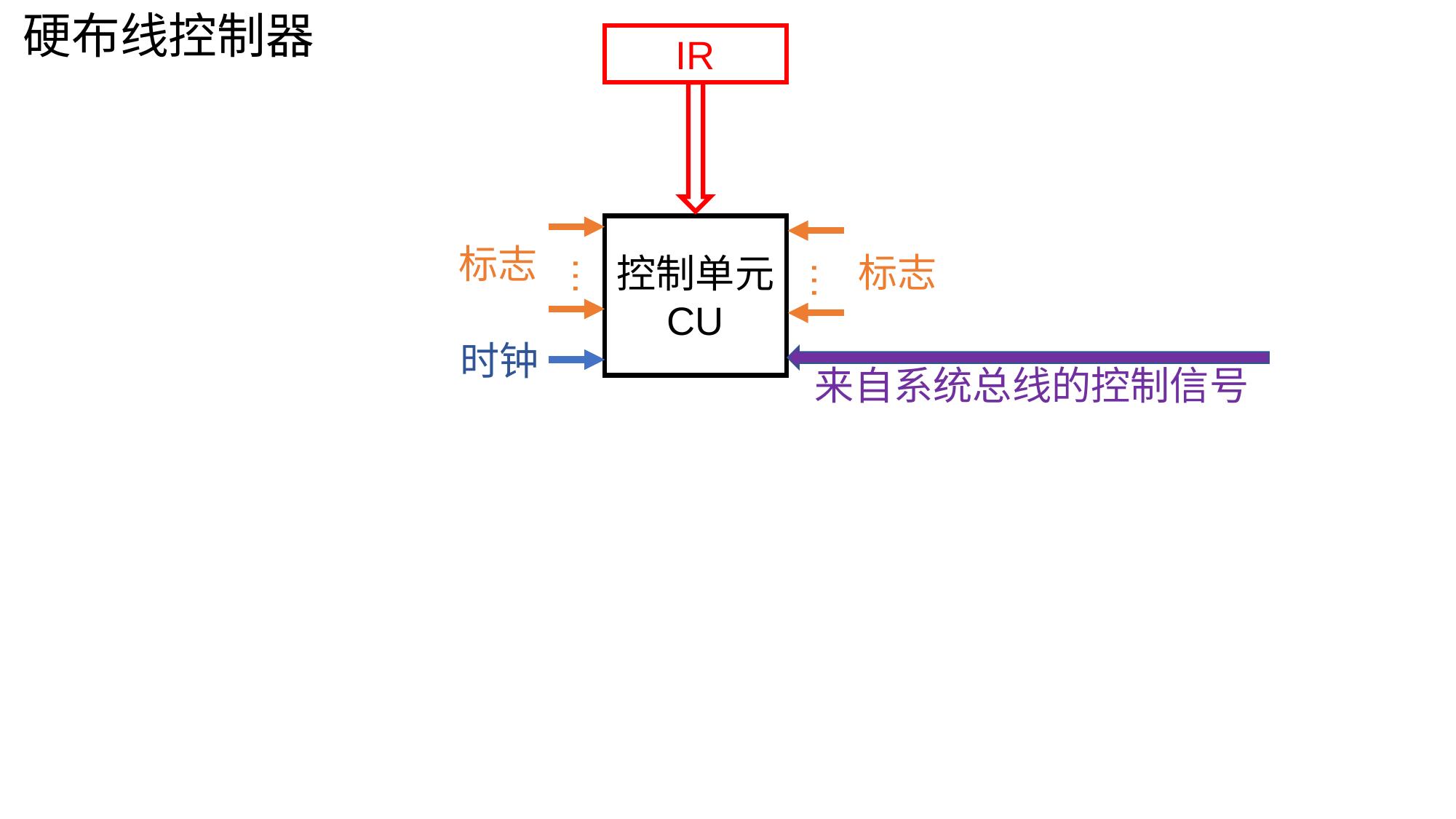

硬布线控制器
IR

控制单元
CU
标志
标志
…
…
时钟

来自系统总线的控制信号